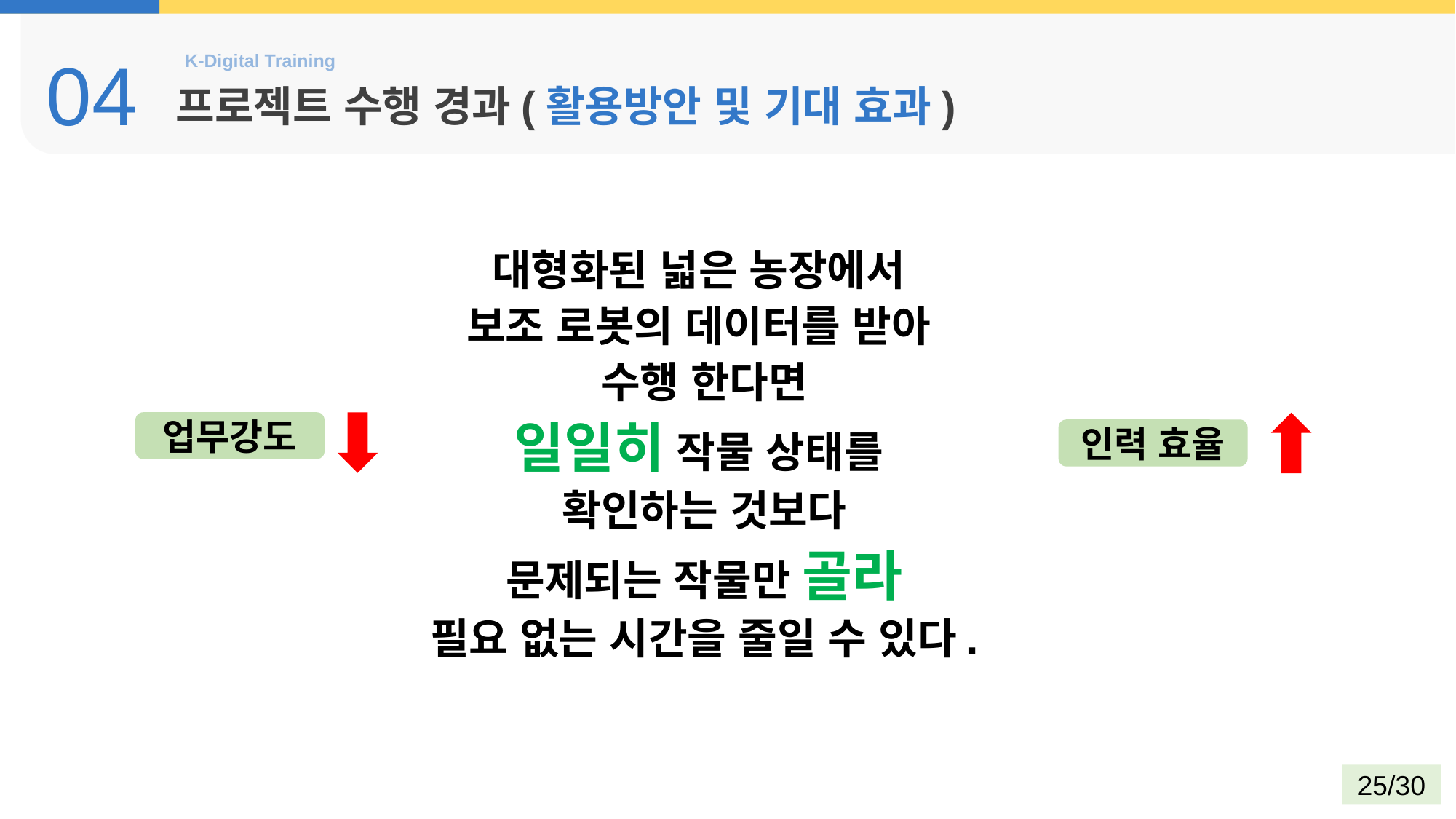

04
프로젝트 수행 경과(활용방안 및 기대 효과)

대형화된 넓은 농장에서
보조 로봇의 데이터를 받아
수행 한다면
일일히 작물 상태를
확인하는 것보다
문제되는 작물만 골라
필요 없는 시간을 줄일 수 있다.
업무강도

인력 효율